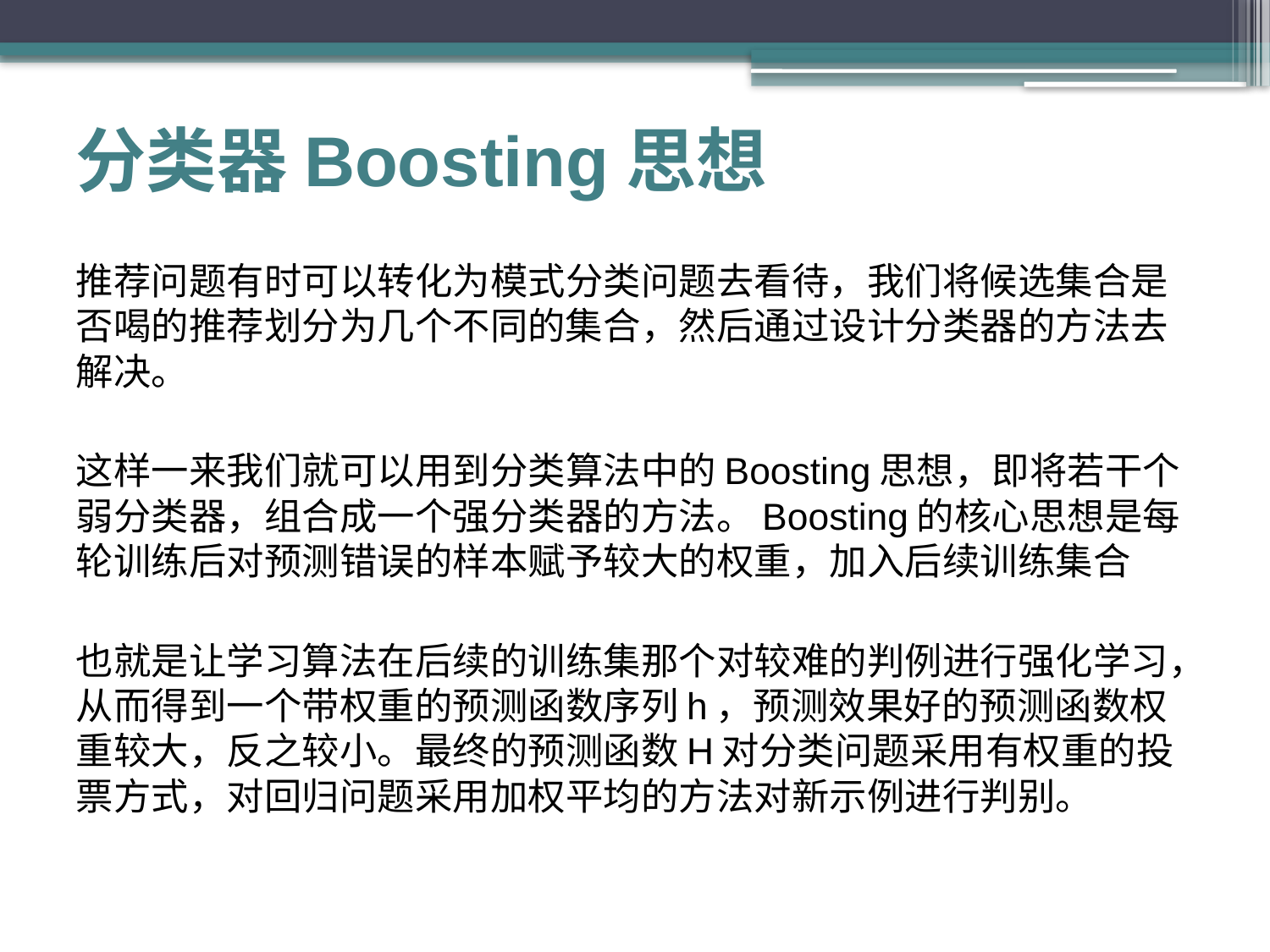

# 分类器Boosting思想

推荐问题有时可以转化为模式分类问题去看待，我们将候选集合是否喝的推荐划分为几个不同的集合，然后通过设计分类器的方法去解决。

这样一来我们就可以用到分类算法中的Boosting思想，即将若干个弱分类器，组合成一个强分类器的方法。Boosting的核心思想是每轮训练后对预测错误的样本赋予较大的权重，加入后续训练集合

也就是让学习算法在后续的训练集那个对较难的判例进行强化学习，从而得到一个带权重的预测函数序列h，预测效果好的预测函数权重较大，反之较小。最终的预测函数H对分类问题采用有权重的投票方式，对回归问题采用加权平均的方法对新示例进行判别。